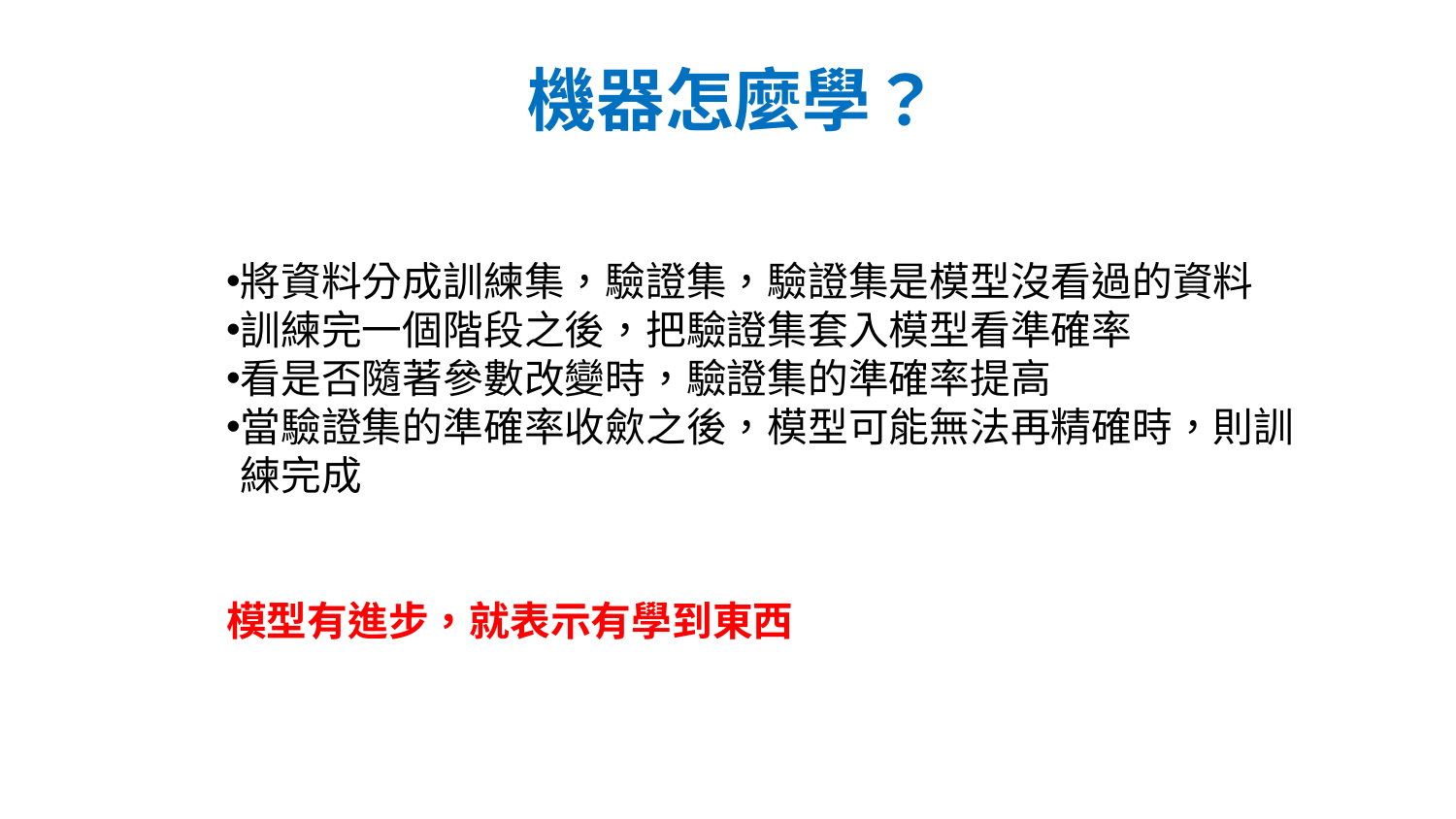

# 機器怎麼學？
將資料分成訓練集，驗證集，驗證集是模型沒看過的資料
訓練完一個階段之後，把驗證集套入模型看準確率
看是否隨著參數改變時，驗證集的準確率提高
當驗證集的準確率收歛之後，模型可能無法再精確時，則訓練完成

模型有進步，就表示有學到東西